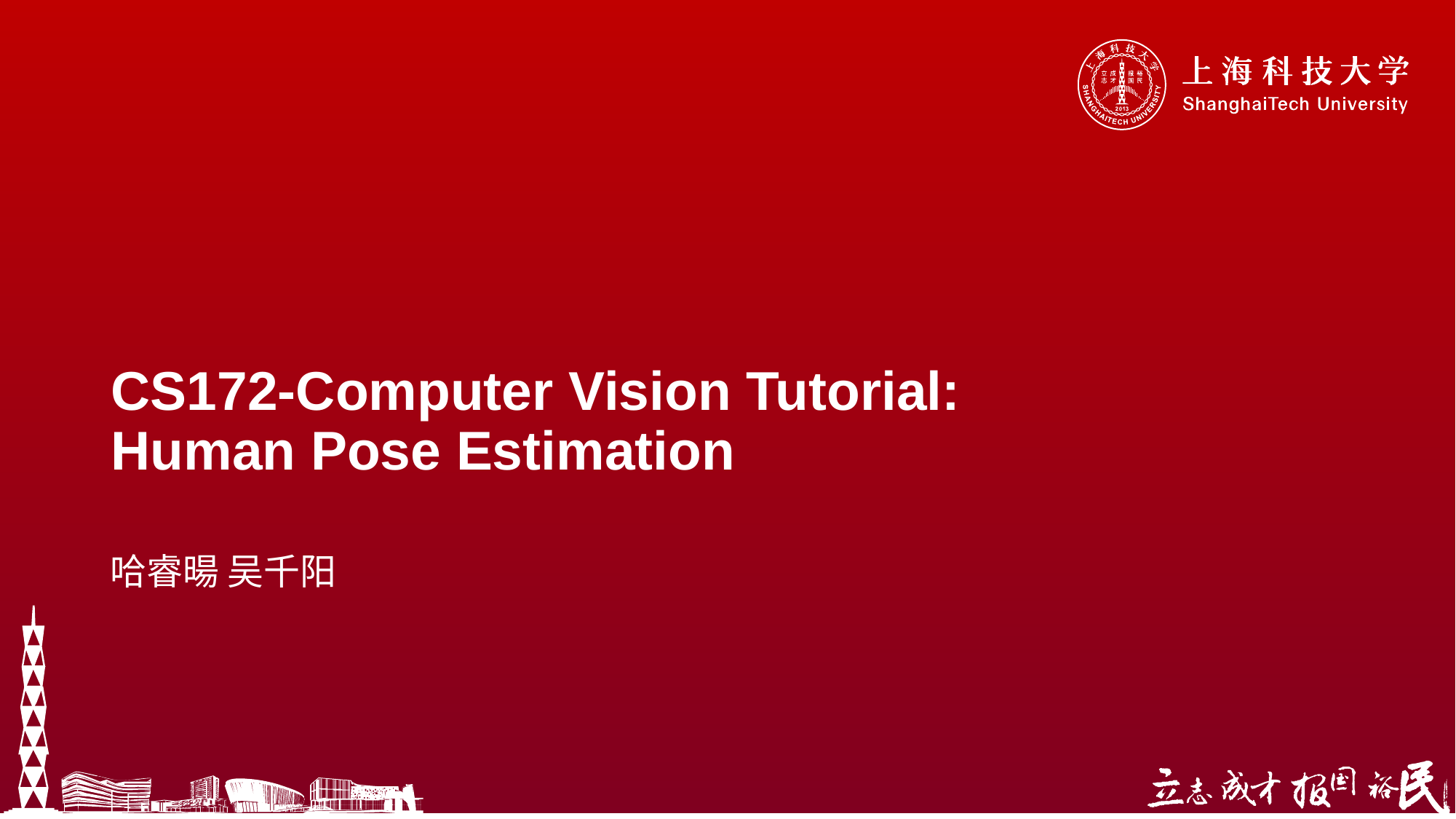

# CS172-Computer Vision Tutorial: Human Pose Estimation
哈睿暘 吴千阳